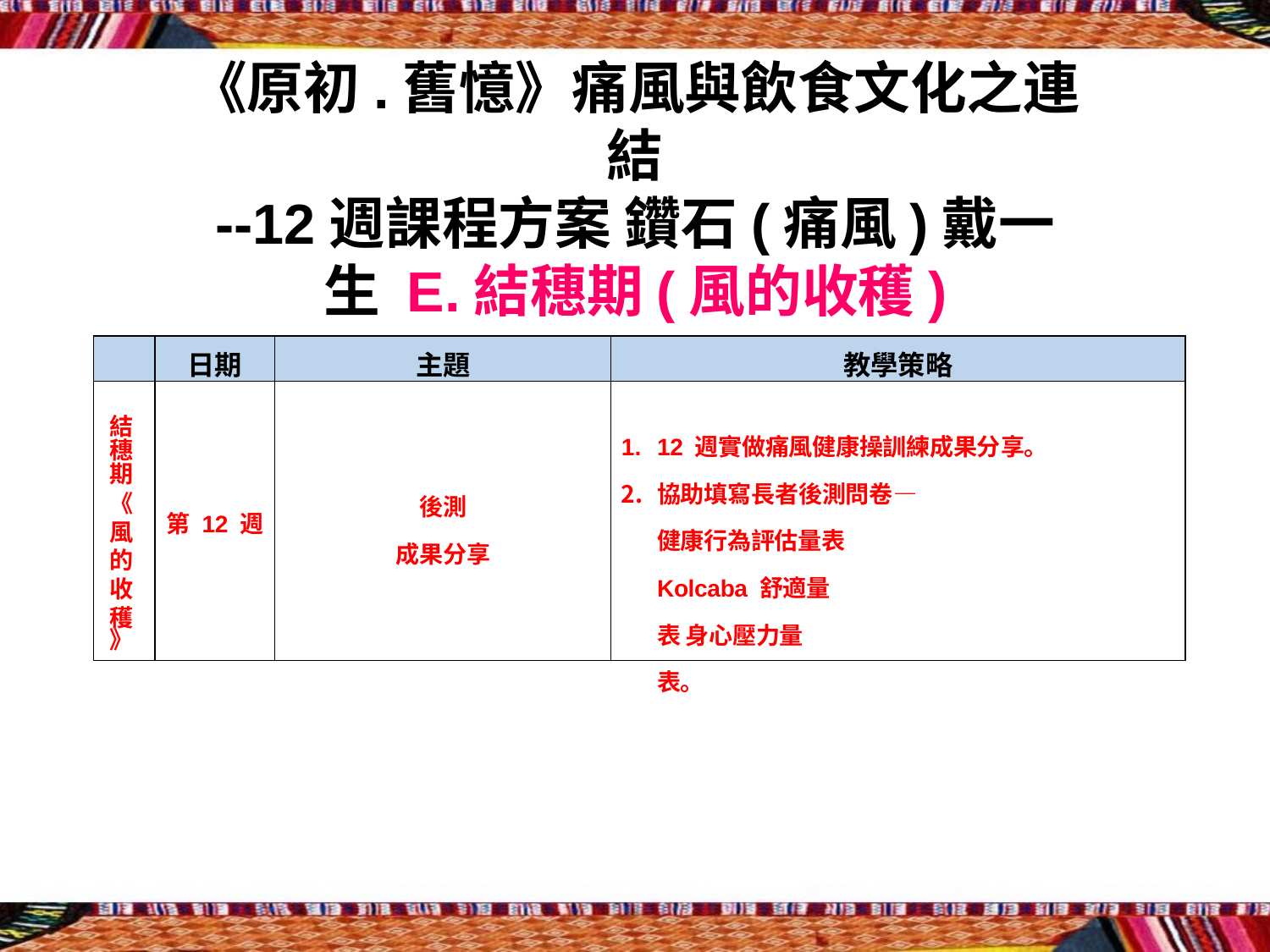

《原初.舊憶》痛風與飲食文化之連結
--12週課程方案 鑽石(痛風)戴一生 E.結穗期(風的收穫)
|  | 日期 | 主題 | 教學策略 |
| --- | --- | --- | --- |
| 結 穗 期 《 風 的 收 穫 》 | 第 12 週 | 後測 成果分享 | 12 週實做痛風健康操訓練成果分享。 協助填寫長者後測問卷— 健康行為評估量表 Kolcaba 舒適量表 身心壓力量表。 |